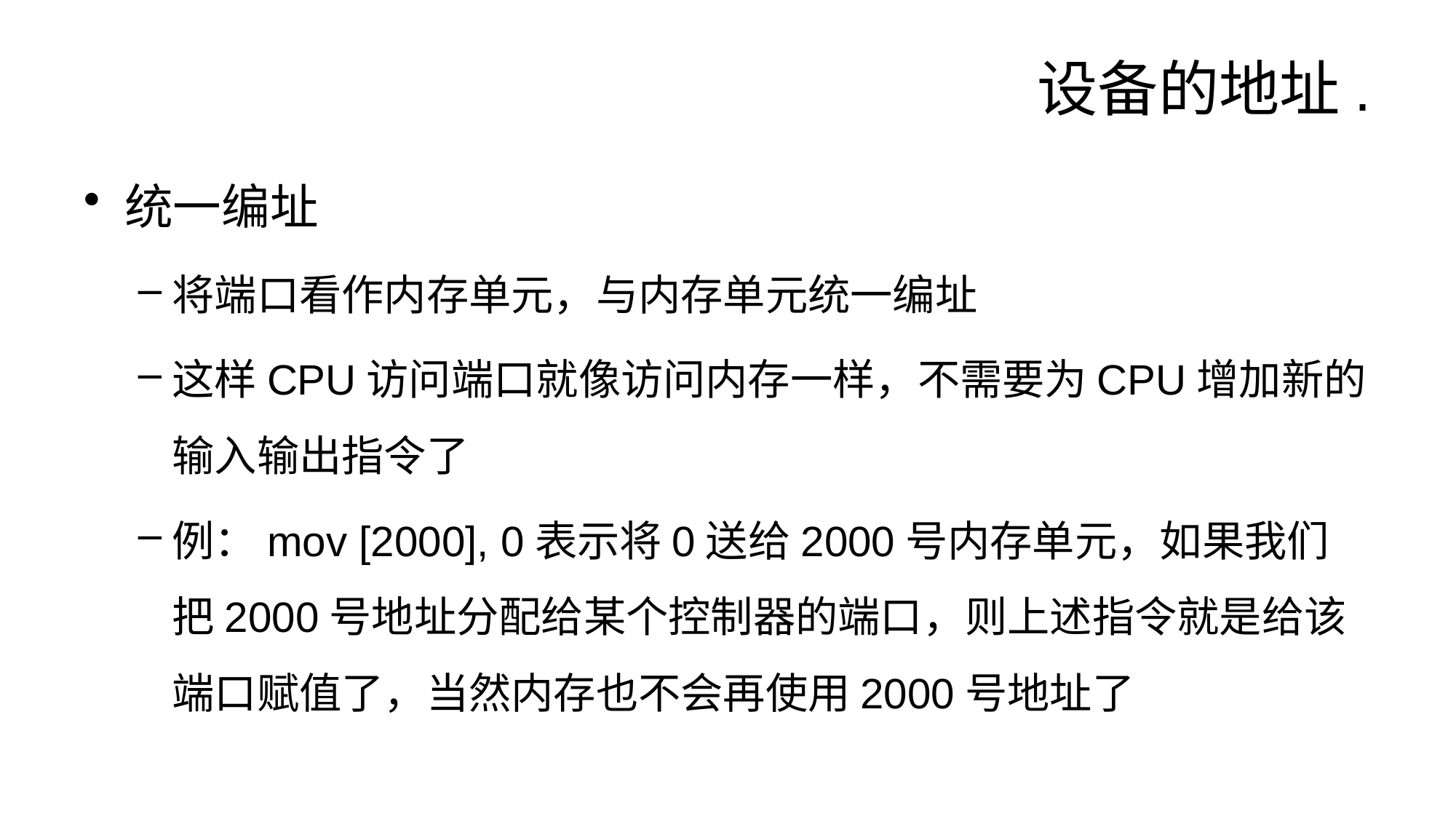

# 设备的地址.
统一编址
将端口看作内存单元，与内存单元统一编址
这样CPU访问端口就像访问内存一样，不需要为CPU增加新的输入输出指令了
例：mov [2000], 0表示将0送给2000号内存单元，如果我们把2000号地址分配给某个控制器的端口，则上述指令就是给该端口赋值了，当然内存也不会再使用2000号地址了